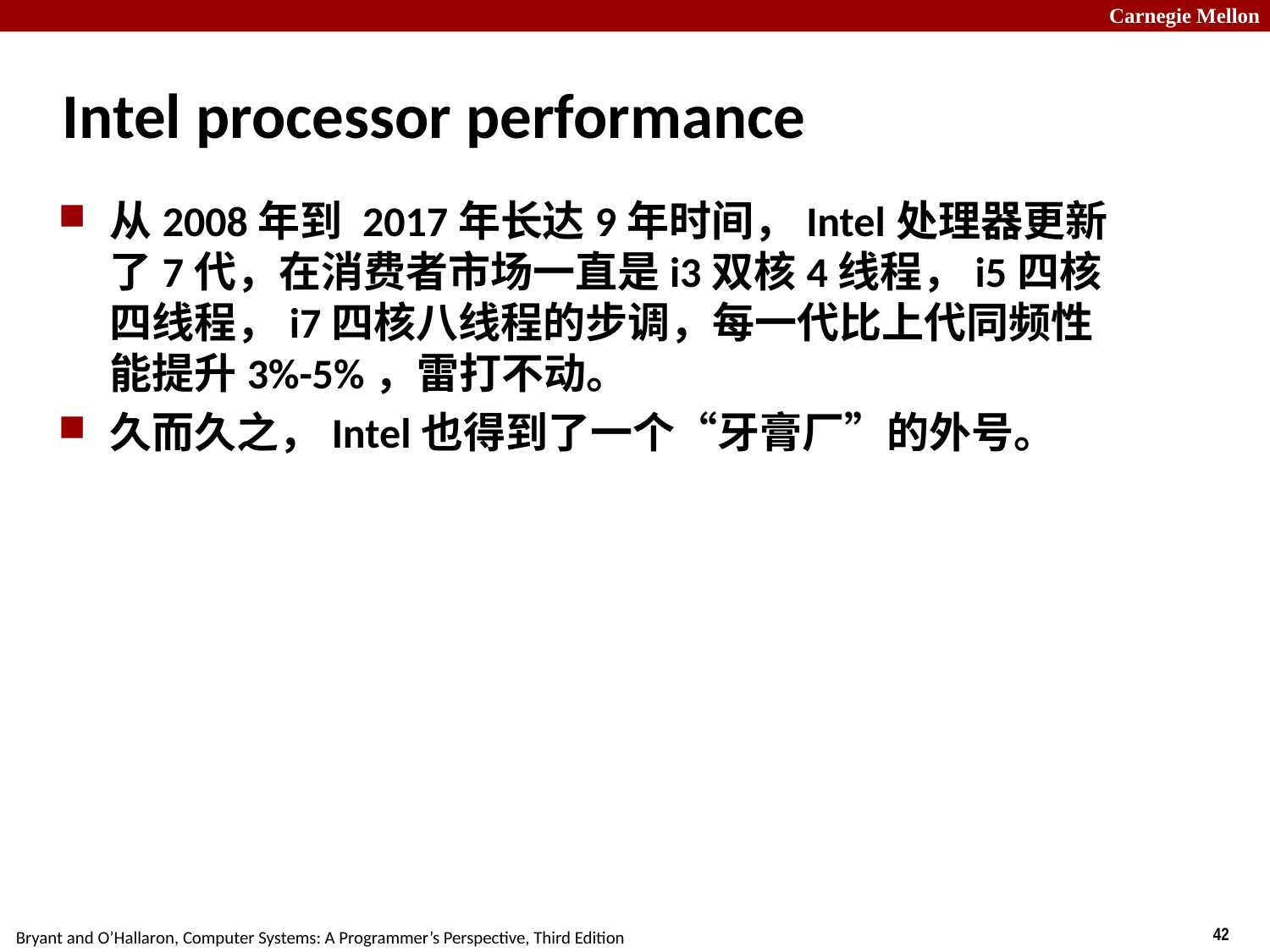

# Intel processor performance
从2008年到 2017年长达9年时间，Intel处理器更新了7代，在消费者市场一直是i3双核4线程，i5四核四线程，i7四核八线程的步调，每一代比上代同频性能提升3%-5%，雷打不动。
久而久之，Intel也得到了一个“牙膏厂”的外号。